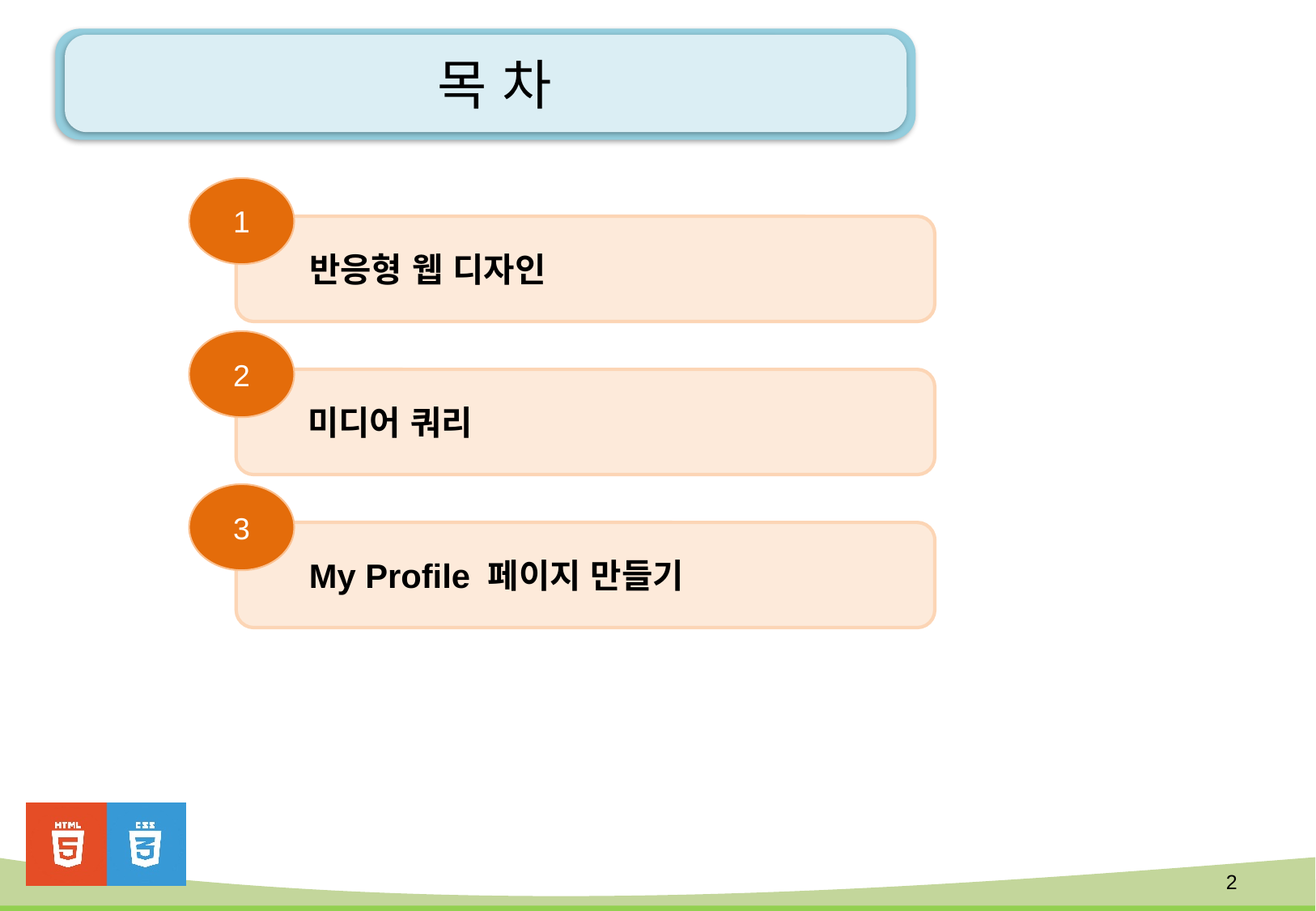

# 목 차
1
      반응형 웹 디자인
2
      미디어 쿼리
3
      My Profile 페이지 만들기
2